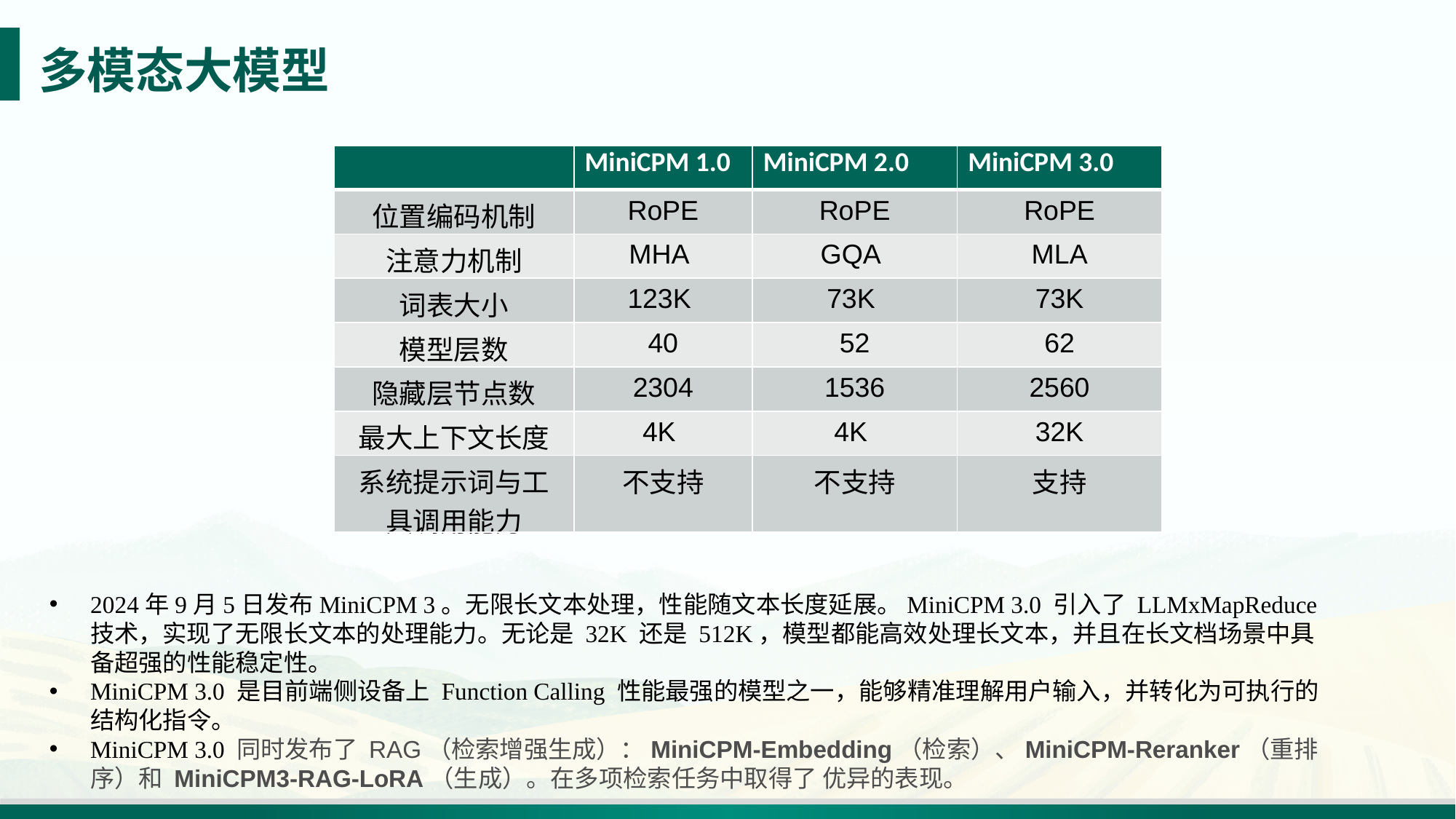

# 多模态大模型

|  | MiniCPM 1.0 | MiniCPM 2.0 | MiniCPM 3.0 |
| --- | --- | --- | --- |
| 位置编码机制 | RoPE | RoPE | RoPE |
| 注意力机制 | MHA | GQA | MLA |
| 词表大小 | 123K | 73K | 73K |
| 模型层数 | 40 | 52 | 62 |
| 隐藏层节点数 | 2304 | 1536 | 2560 |
| 最大上下文长度 | 4K | 4K | 32K |
| 系统提示词与工具调用能力 | 不支持 | 不支持 | 支持 |
2024年9月5日发布MiniCPM 3。无限长文本处理，性能随文本长度延展。MiniCPM 3.0 引入了 LLMxMapReduce 技术，实现了无限长文本的处理能力。无论是 32K 还是 512K，模型都能高效处理长文本，并且在长文档场景中具备超强的性能稳定性。
MiniCPM 3.0 是目前端侧设备上 Function Calling 性能最强的模型之一，能够精准理解用户输入，并转化为可执行的结构化指令。
MiniCPM 3.0 同时发布了 RAG（检索增强生成）：MiniCPM-Embedding（检索）、MiniCPM-Reranker（重排序）和 MiniCPM3-RAG-LoRA（生成）。在多项检索任务中取得了 优异的表现。